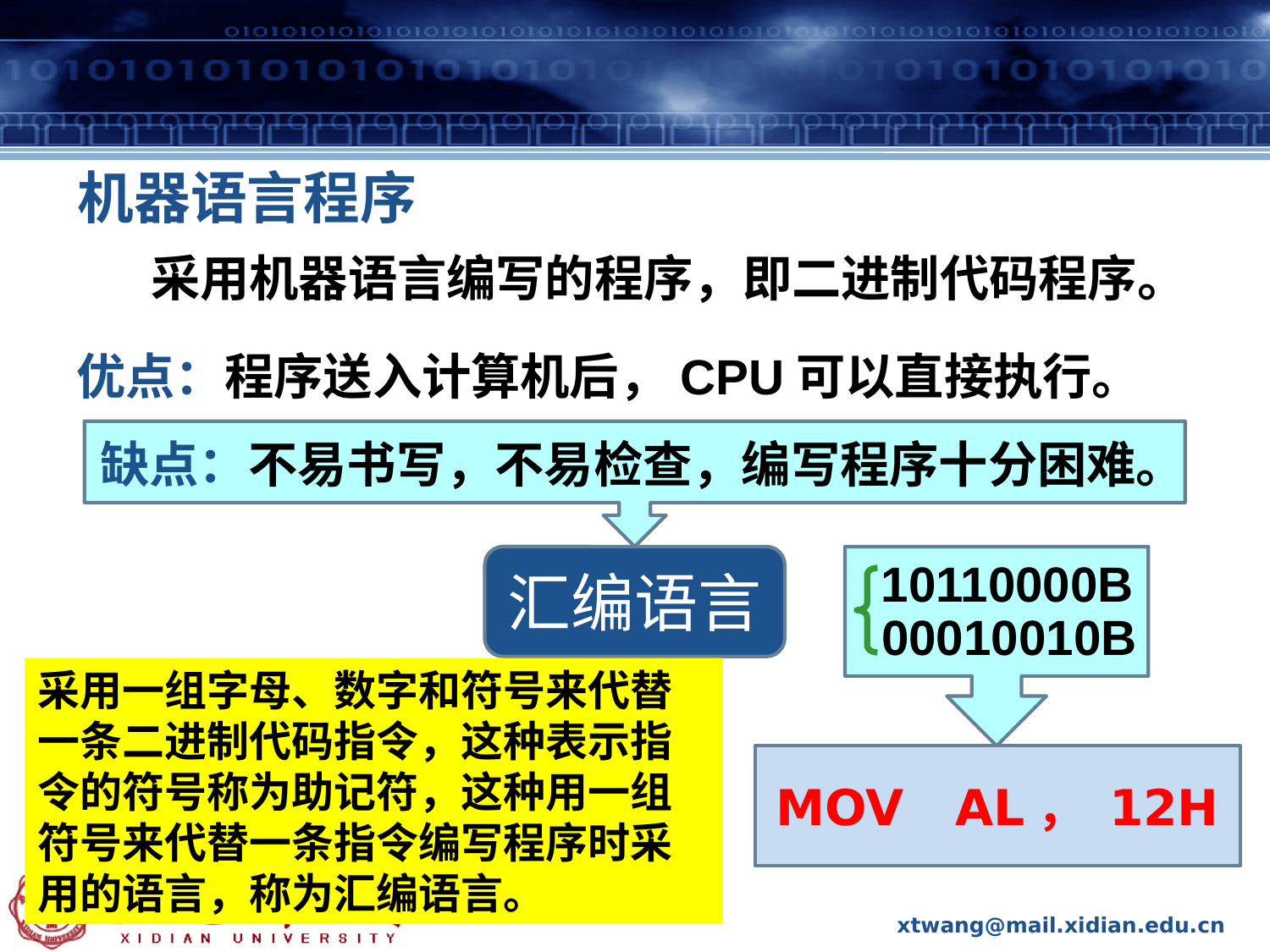

#
机器语言程序
      采用机器语言编写的程序，即二进制代码程序。
优点：程序送入计算机后，CPU可以直接执行。

缺点：不易书写，不易检查，编写程序十分困难。
汇编语言

10110000B

00010010B
采用一组字母、数字和符号来代替一条二进制代码指令，这种表示指令的符号称为助记符，这种用一组符号来代替一条指令编写程序时采用的语言，称为汇编语言。
MOV   AL， 12H